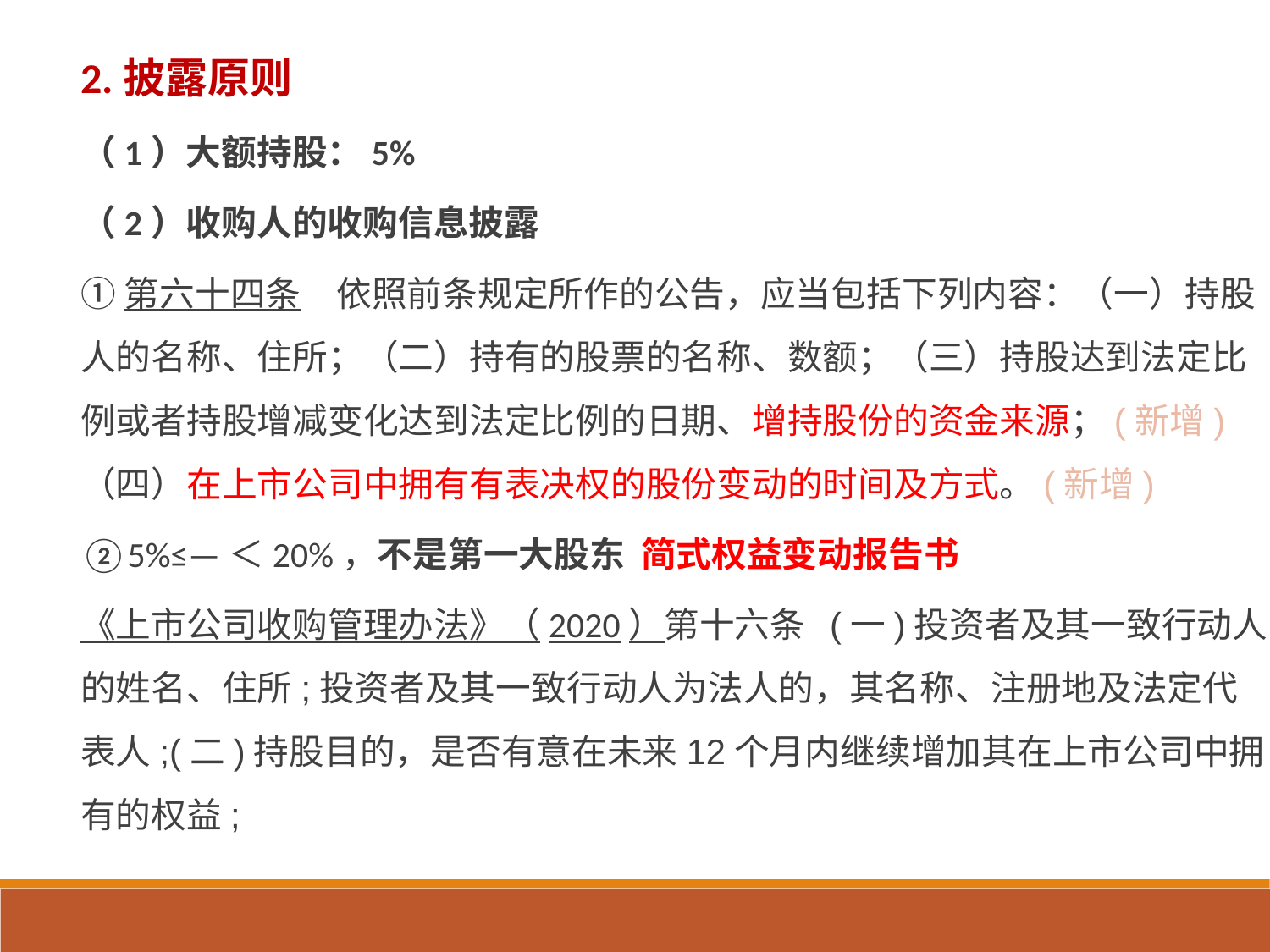

2.披露原则
（1）大额持股：5%
（2）收购人的收购信息披露
①第六十四条　依照前条规定所作的公告，应当包括下列内容：（一）持股人的名称、住所；（二）持有的股票的名称、数额；（三）持股达到法定比例或者持股增减变化达到法定比例的日期、增持股份的资金来源；(新增)（四）在上市公司中拥有有表决权的股份变动的时间及方式。(新增)
②5%≤—＜20%，不是第一大股东  简式权益变动报告书
《上市公司收购管理办法》（2020）第十六条  (一)投资者及其一致行动人的姓名、住所;投资者及其一致行动人为法人的，其名称、注册地及法定代表人;(二)持股目的，是否有意在未来12个月内继续增加其在上市公司中拥有的权益;